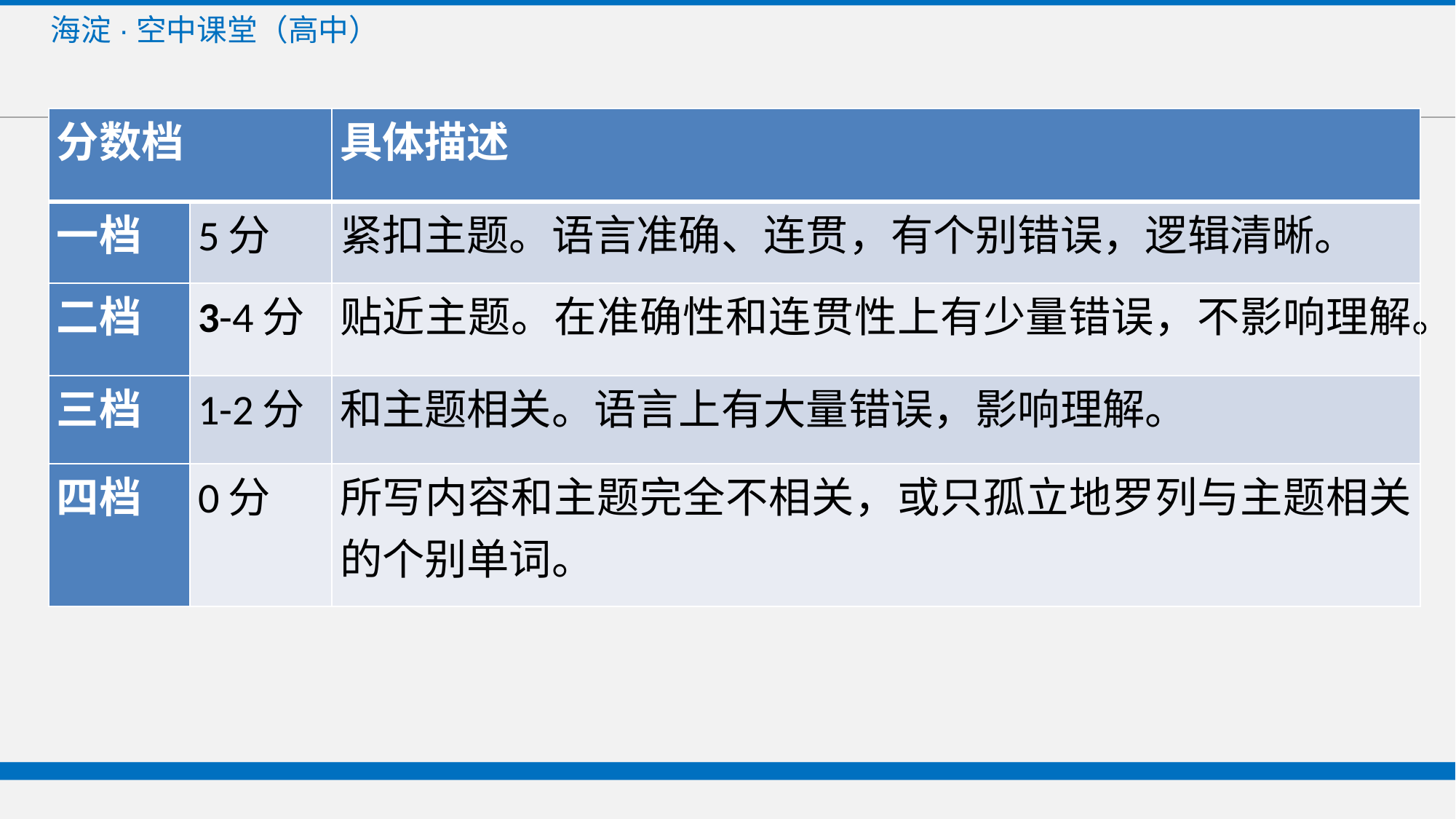

| 分数档 |  | 具体描述 |
| --- | --- | --- |
| 一档 | 5分 | 紧扣主题。语言准确、连贯，有个别错误，逻辑清晰。 |
| 二档 | 3-4分 | 贴近主题。在准确性和连贯性上有少量错误，不影响理解。 |
| 三档 | 1-2分 | 和主题相关。语言上有大量错误，影响理解。 |
| 四档 | 0分 | 所写内容和主题完全不相关，或只孤立地罗列与主题相关的个别单词。 |